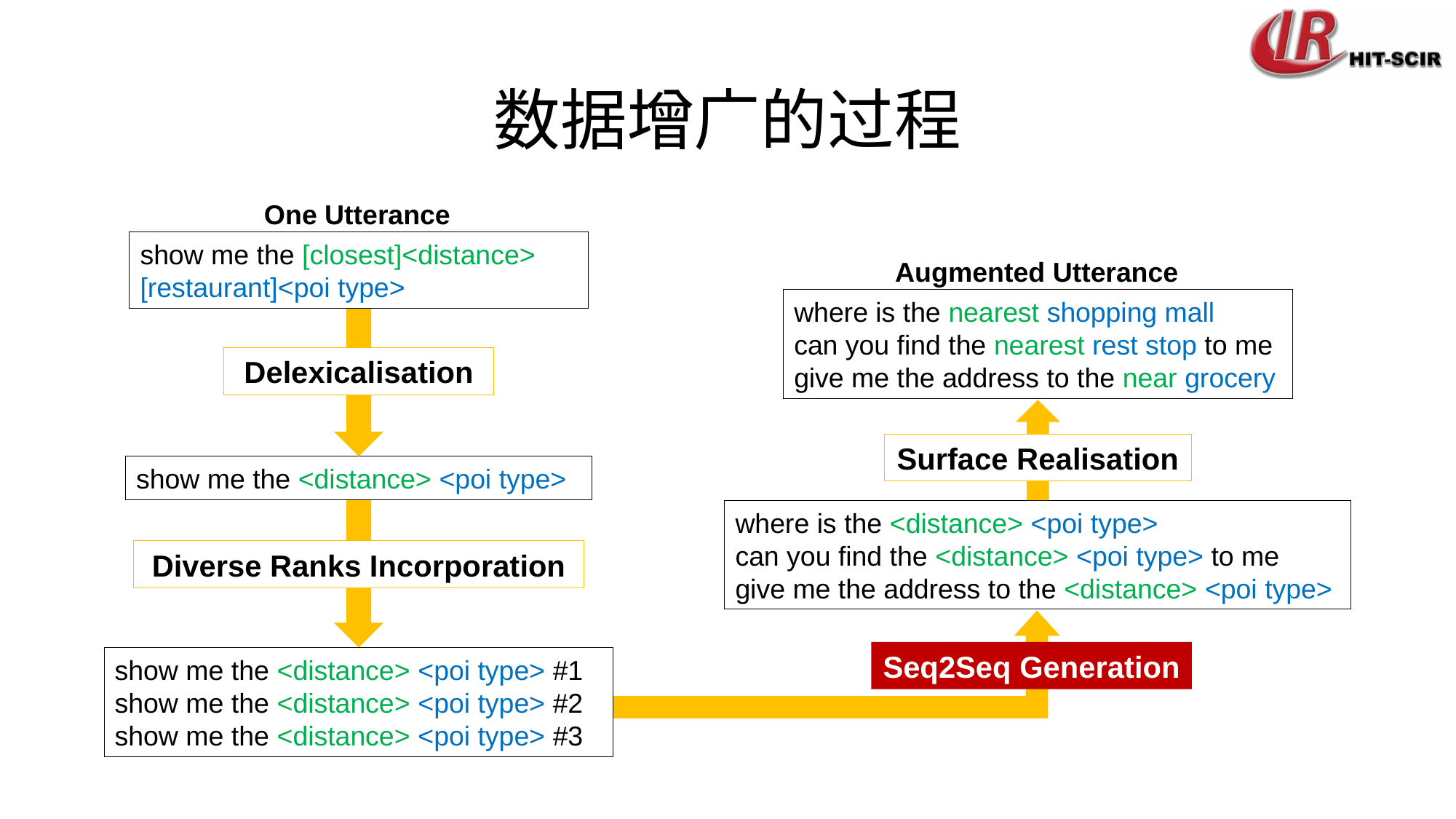

# 数据增广的过程
One Utterance
show me the [closest]<distance> [restaurant]<poi type>
Augmented Utterance
where is the nearest shopping mall
can you find the nearest rest stop to me
give me the address to the near grocery

Delexicalisation

Surface Realisation
show me the <distance> <poi type>

where is the <distance> <poi type>
can you find the <distance> <poi type> to me
give me the address to the <distance> <poi type>
Diverse Ranks Incorporation

Seq2Seq Generation
show me the <distance> <poi type> #1
show me the <distance> <poi type> #2
show me the <distance> <poi type> #3